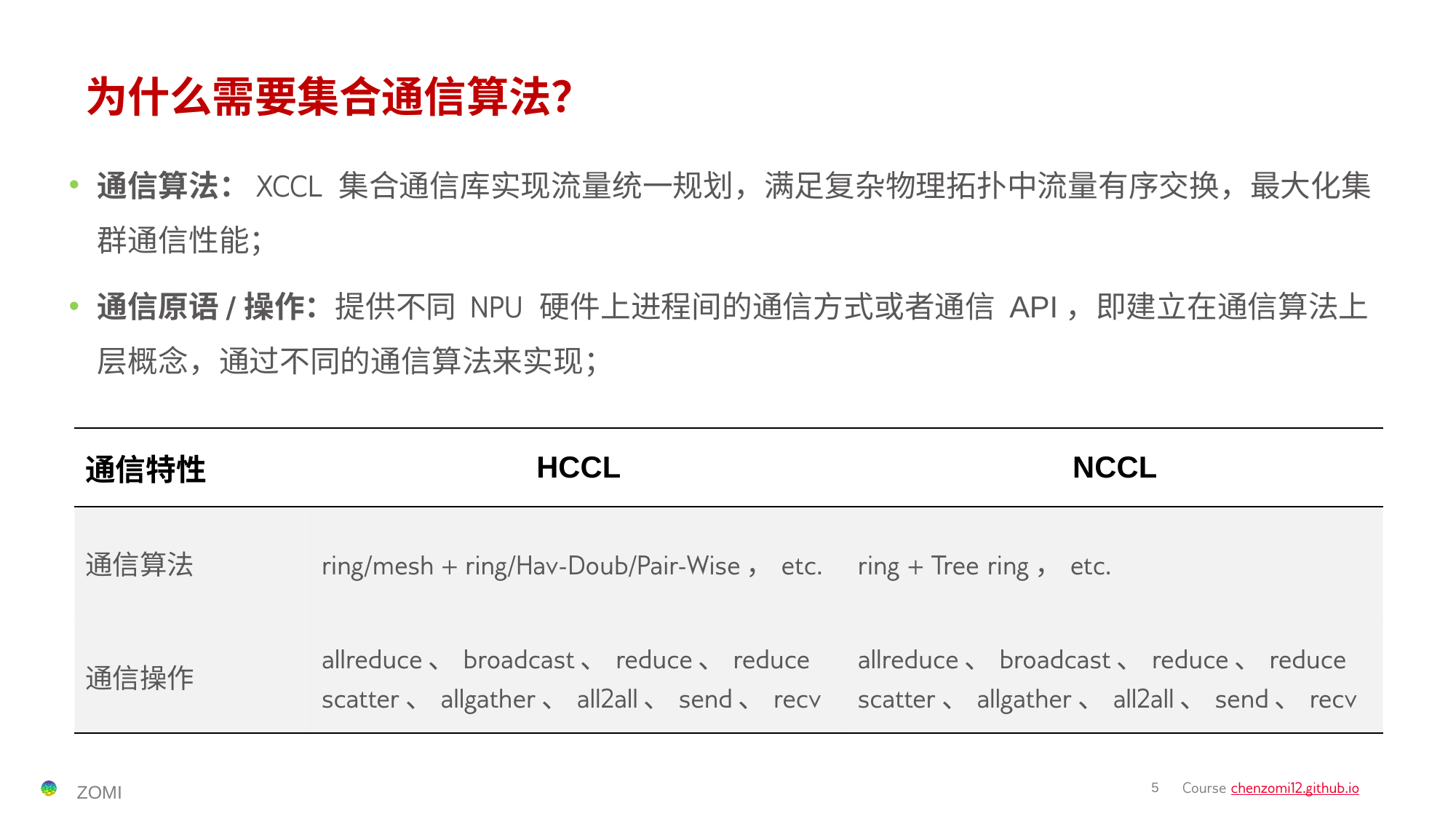

# 为什么需要集合通信算法？
通信算法：XCCL 集合通信库实现流量统一规划，满足复杂物理拓扑中流量有序交换，最大化集群通信性能；
通信原语/操作：提供不同 NPU 硬件上进程间的通信方式或者通信 API，即建立在通信算法上层概念，通过不同的通信算法来实现；
| 通信特性 | HCCL | NCCL |
| --- | --- | --- |
| 通信算法 | ring/mesh + ring/Hav-Doub/Pair-Wise，etc. | ring + Tree ring，etc. |
| 通信操作 | allreduce、broadcast、reduce、reduce scatter、allgather、all2all、send、recv | allreduce、broadcast、reduce、reduce scatter、allgather、all2all、send、recv |